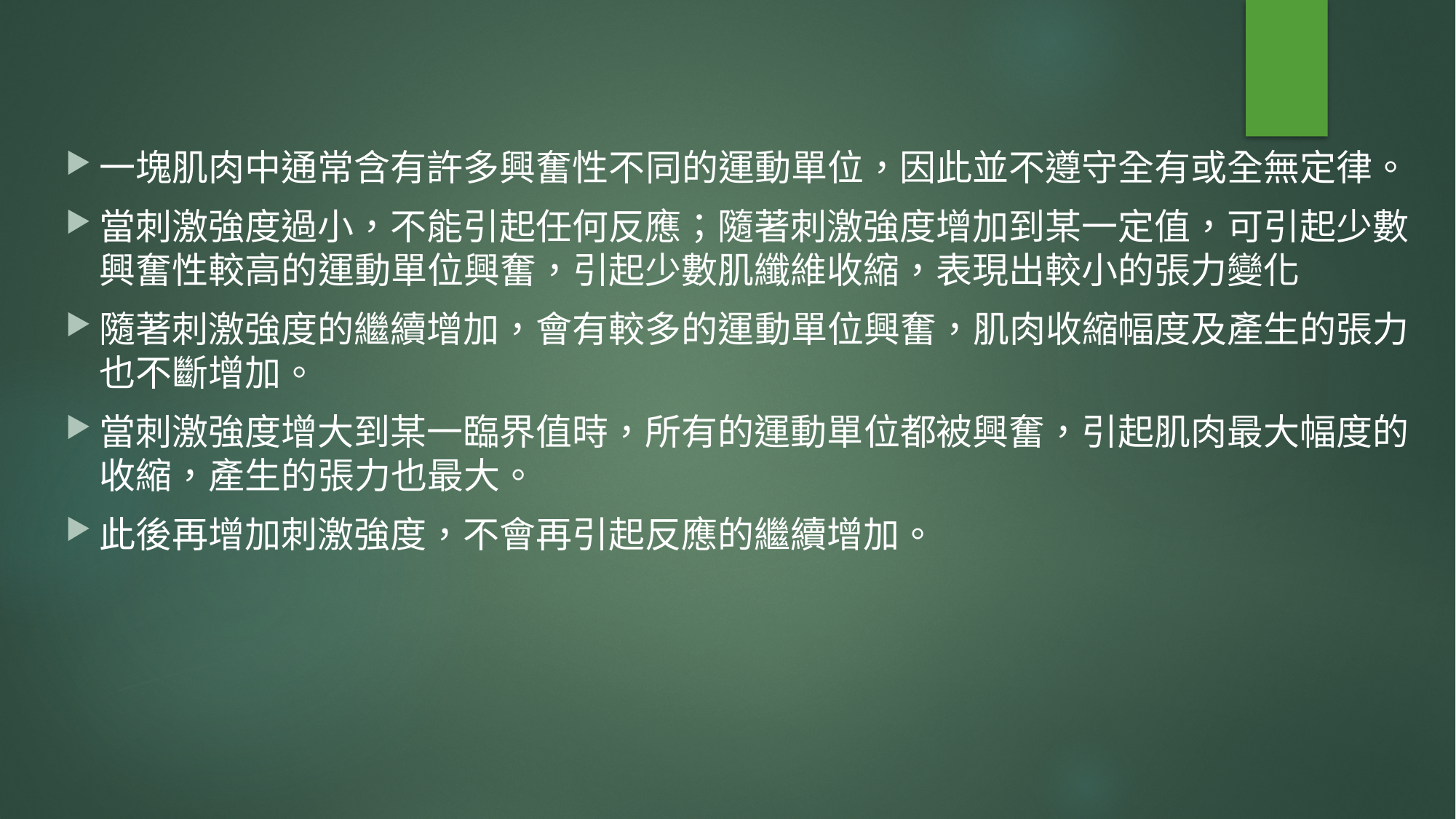

一塊肌肉中通常含有許多興奮性不同的運動單位，因此並不遵守全有或全無定律。
當刺激強度過小，不能引起任何反應；隨著刺激強度增加到某一定值，可引起少數興奮性較高的運動單位興奮，引起少數肌纖維收縮，表現出較小的張力變化
隨著刺激強度的繼續增加，會有較多的運動單位興奮，肌肉收縮幅度及產生的張力也不斷增加。
當刺激強度增大到某一臨界值時，所有的運動單位都被興奮，引起肌肉最大幅度的收縮，產生的張力也最大。
此後再增加刺激強度，不會再引起反應的繼續增加。